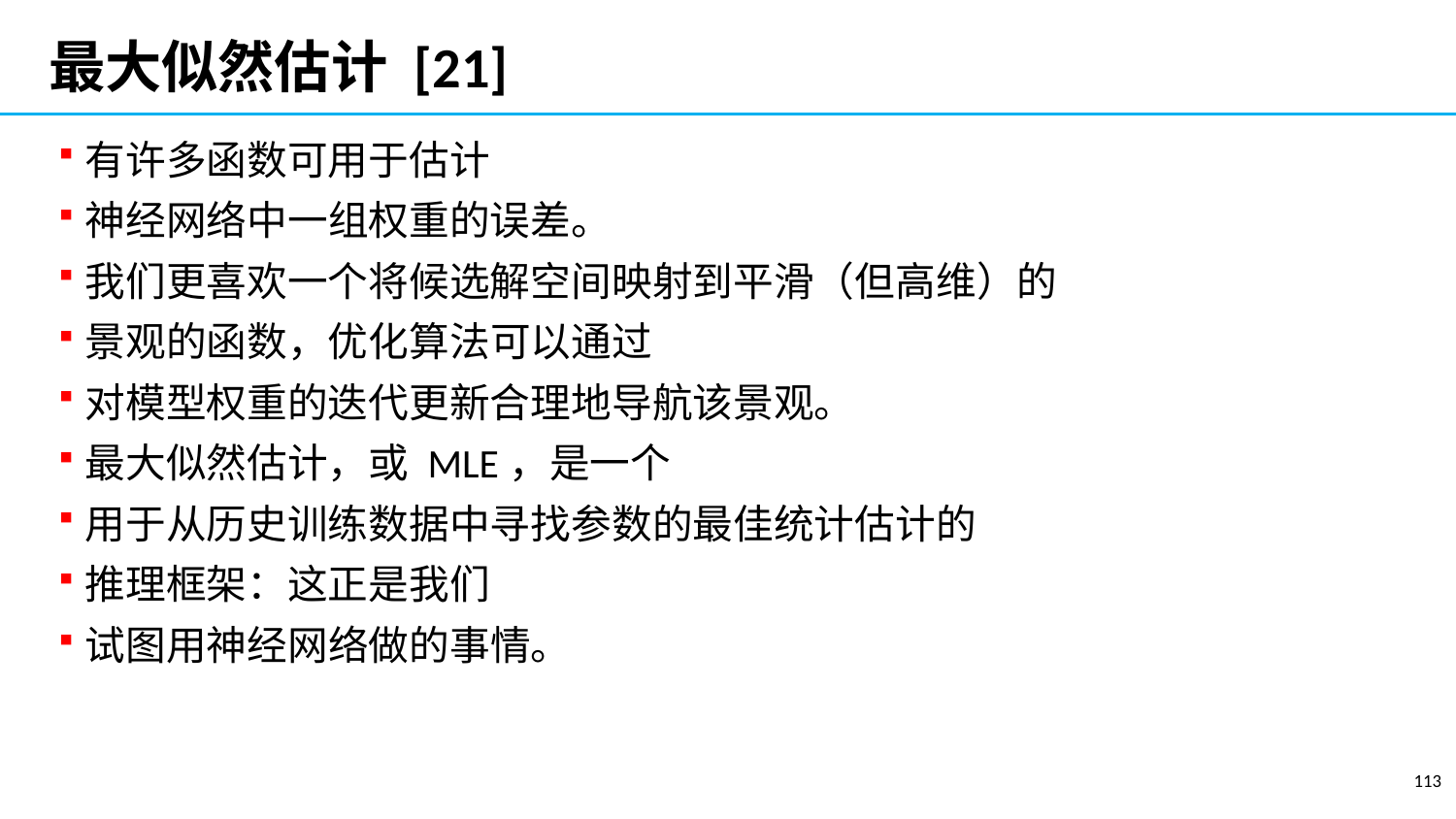

# 最大似然估计 [21]
有许多函数可用于估计
神经网络中一组权重的误差。
我们更喜欢一个将候选解空间映射到平滑（但高维）的
景观的函数，优化算法可以通过
对模型权重的迭代更新合理地导航该景观。
最大似然估计，或 MLE，是一个
用于从历史训练数据中寻找参数的最佳统计估计的
推理框架：这正是我们
试图用神经网络做的事情。

113